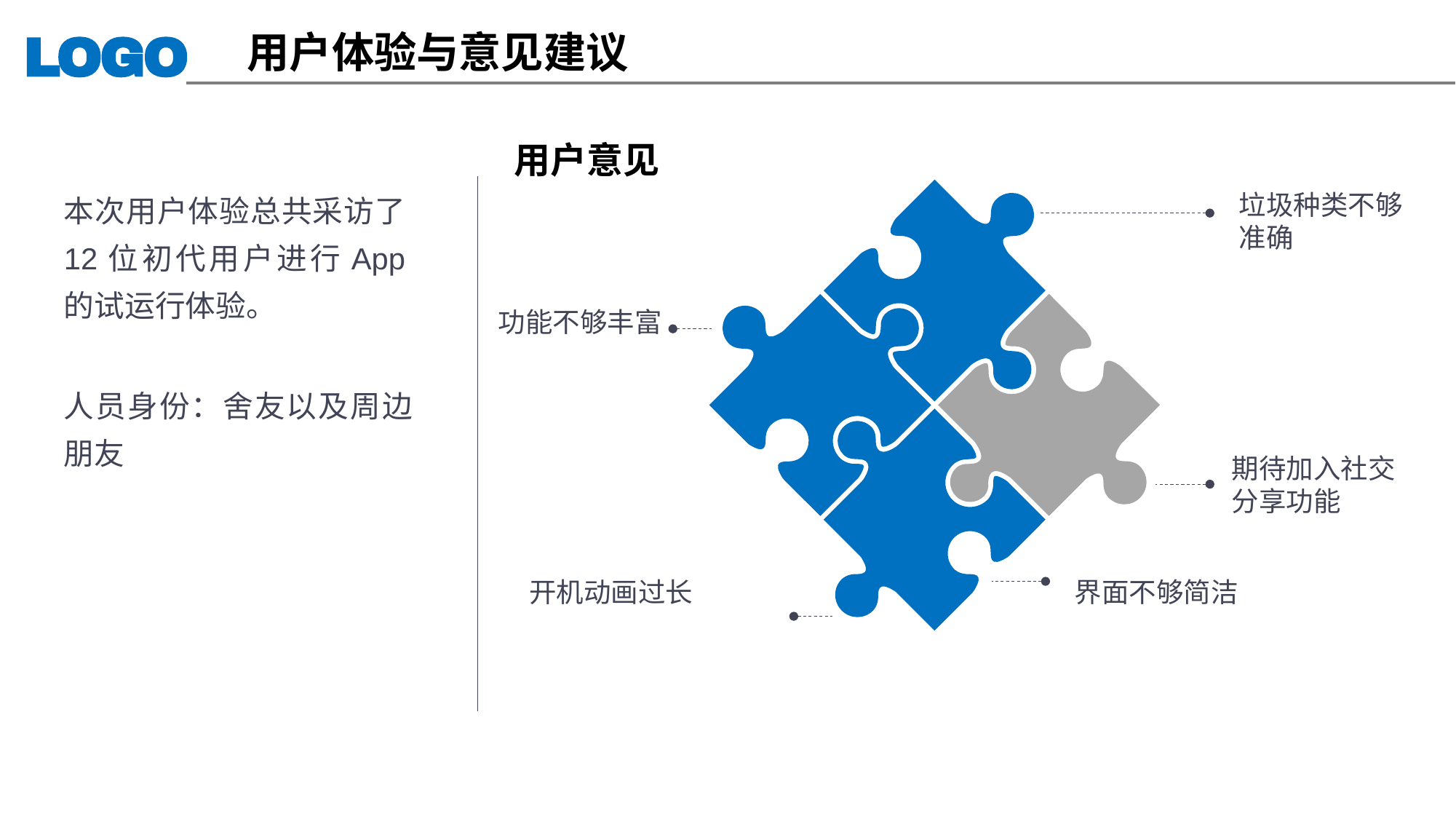

用户体验与意见建议
用户意见
本次用户体验总共采访了12位初代用户进行App的试运行体验。
人员身份：舍友以及周边朋友
垃圾种类不够准确

功能不够丰富

期待加入社交分享功能
开机动画过长
界面不够简洁